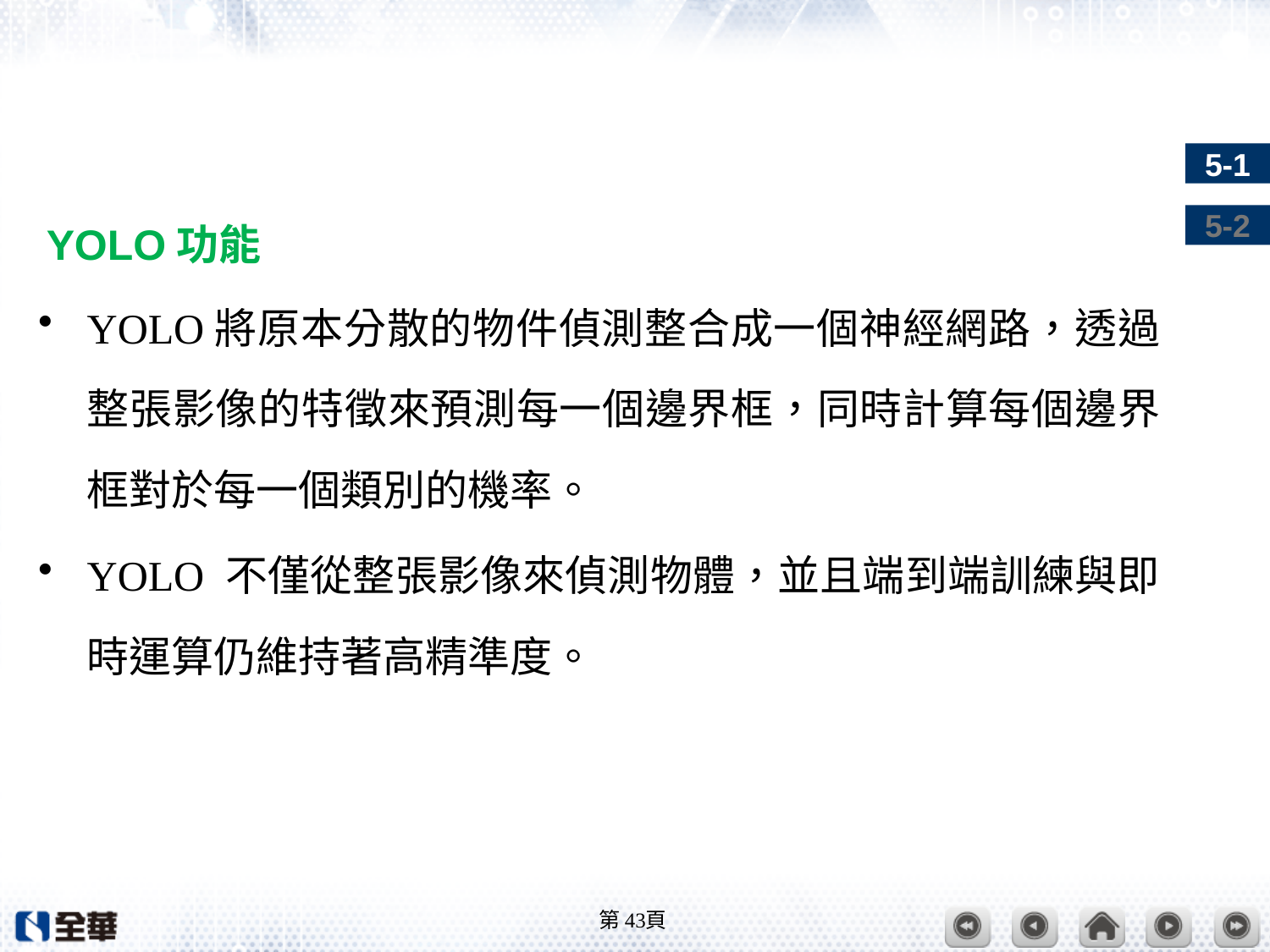

#
YOLO功能
YOLO將原本分散的物件偵測整合成一個神經網路，透過整張影像的特徵來預測每一個邊界框，同時計算每個邊界框對於每一個類別的機率。
YOLO 不僅從整張影像來偵測物體，並且端到端訓練與即時運算仍維持著高精準度。